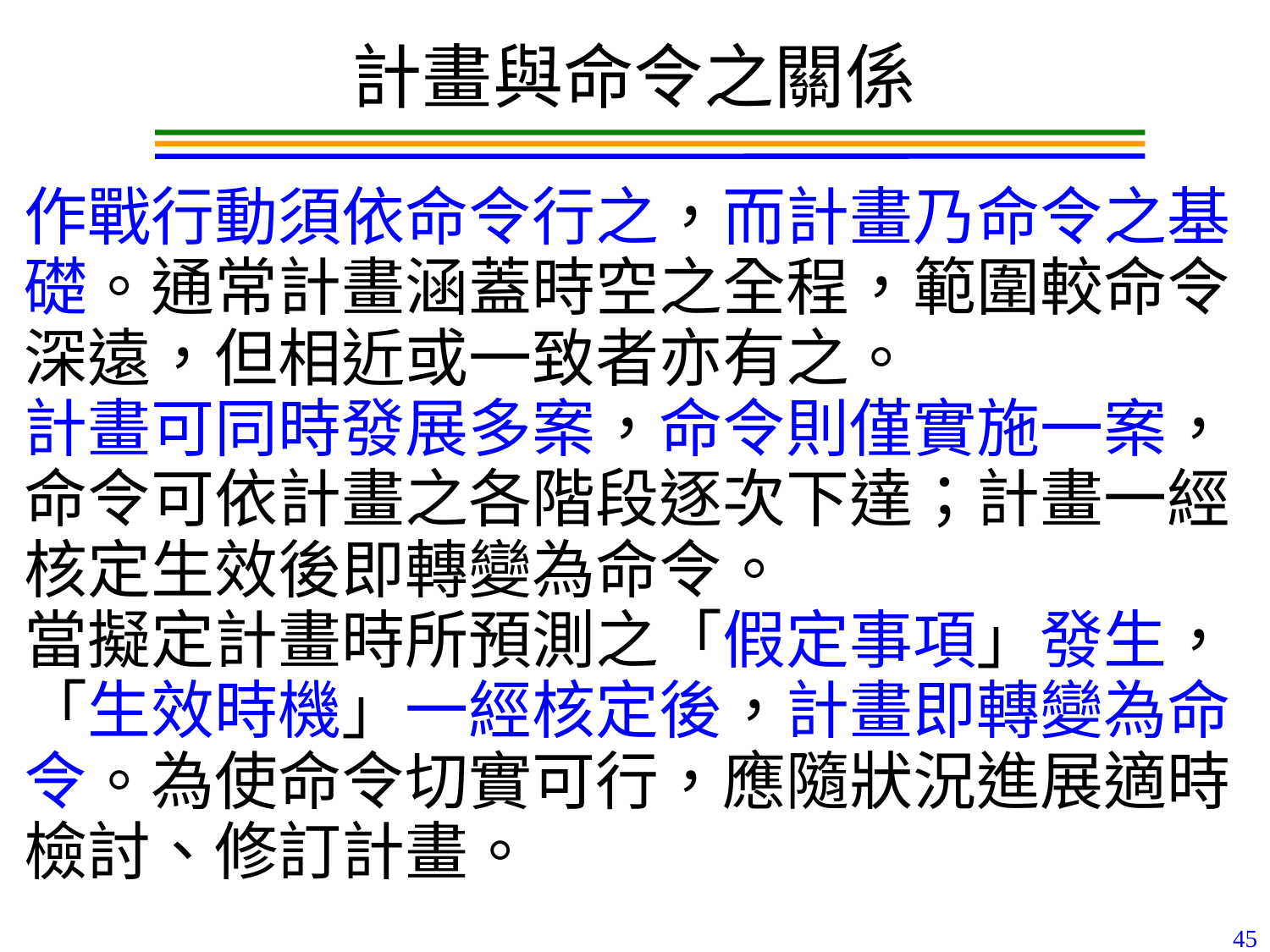

計畫與命令之關係
作戰行動須依命令行之，而計畫乃命令之基礎。通常計畫涵蓋時空之全程，範圍較命令深遠，但相近或一致者亦有之。
計畫可同時發展多案，命令則僅實施一案，命令可依計畫之各階段逐次下達；計畫一經核定生效後即轉變為命令。
當擬定計畫時所預測之「假定事項」發生，「生效時機」一經核定後，計畫即轉變為命令。為使命令切實可行，應隨狀況進展適時檢討、修訂計畫。
45